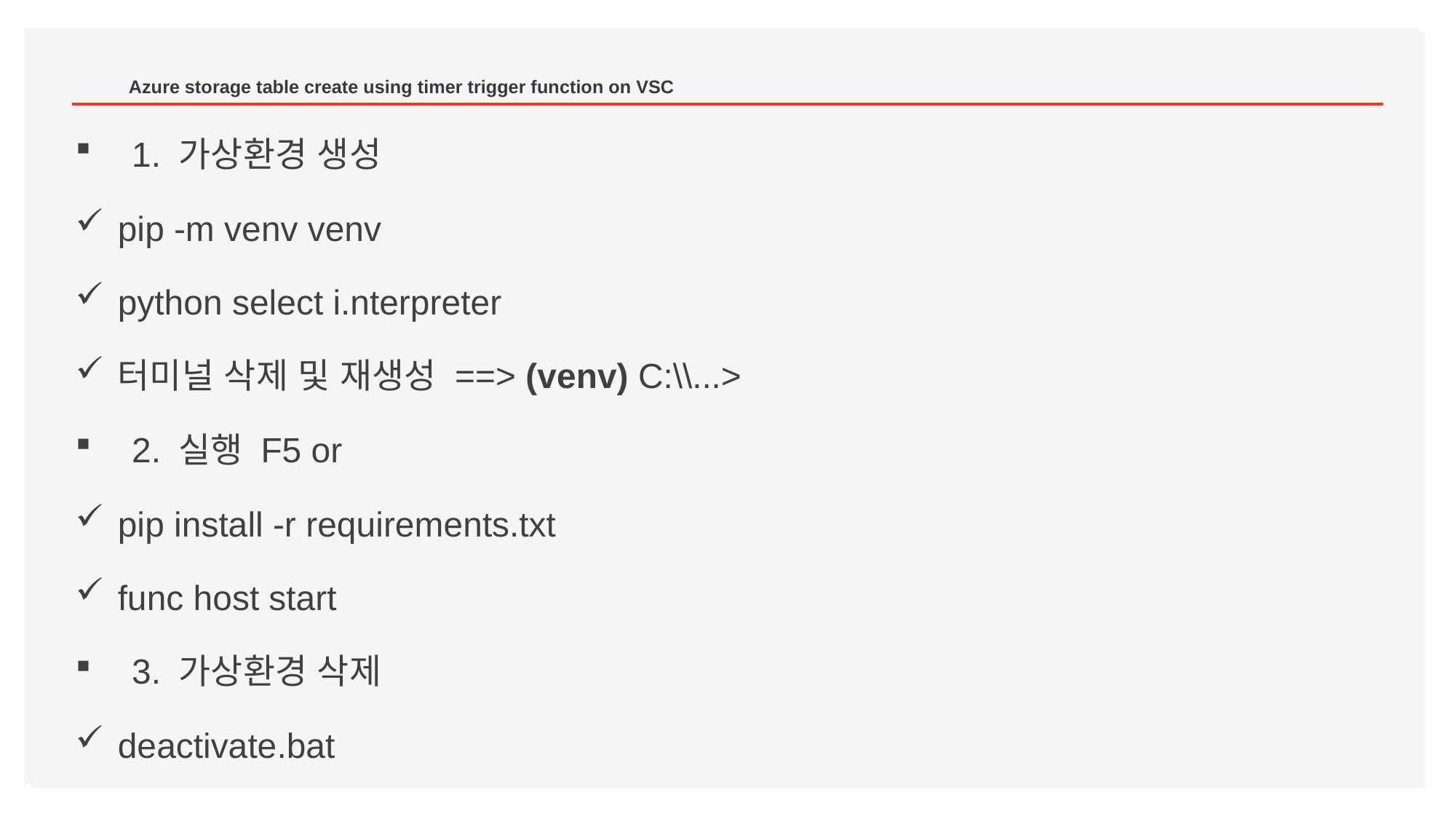

# Azure storage table create using timer trigger function on VSC
1. 가상환경 생성
pip -m venv venv
python select i.nterpreter
터미널 삭제 및 재생성 ==> (venv) C:\\...>
2. 실행 F5 or
pip install -r requirements.txt
func host start
3. 가상환경 삭제
deactivate.bat